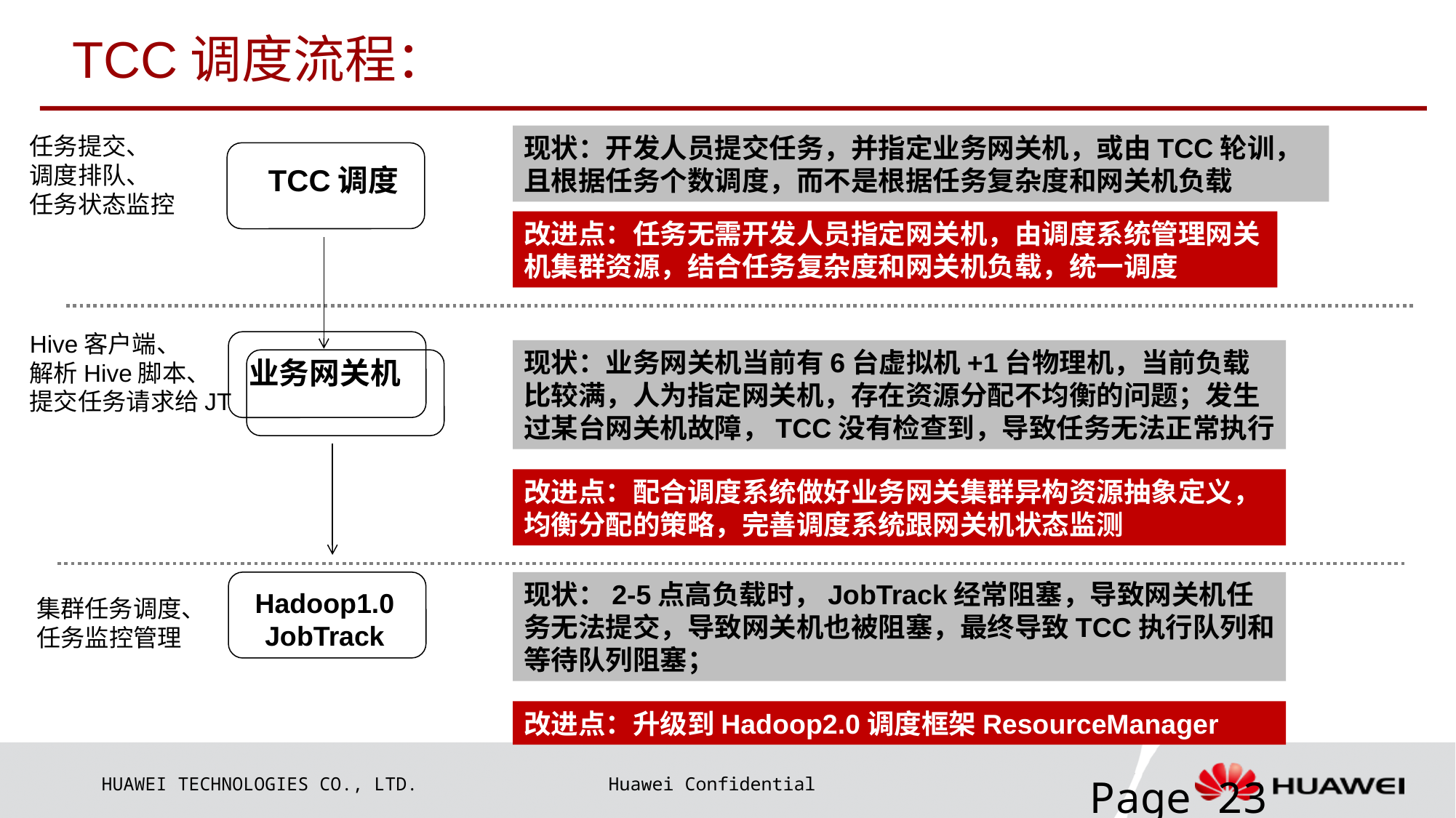

# TCC调度流程：
任务提交、
调度排队、
任务状态监控
现状：开发人员提交任务，并指定业务网关机，或由TCC轮训，且根据任务个数调度，而不是根据任务复杂度和网关机负载

TCC调度
改进点：任务无需开发人员指定网关机，由调度系统管理网关机集群资源，结合任务复杂度和网关机负载，统一调度
Hive客户端、
解析Hive脚本、
提交任务请求给JT

现状：业务网关机当前有6台虚拟机+1台物理机，当前负载比较满，人为指定网关机，存在资源分配不均衡的问题；发生过某台网关机故障，TCC没有检查到，导致任务无法正常执行
业务网关机

改进点：配合调度系统做好业务网关集群异构资源抽象定义，均衡分配的策略，完善调度系统跟网关机状态监测

现状：2-5点高负载时，JobTrack经常阻塞，导致网关机任务无法提交，导致网关机也被阻塞，最终导致TCC执行队列和等待队列阻塞；
Hadoop1.0
JobTrack
集群任务调度、
任务监控管理
改进点：升级到Hadoop2.0调度框架ResourceManager
Page 23